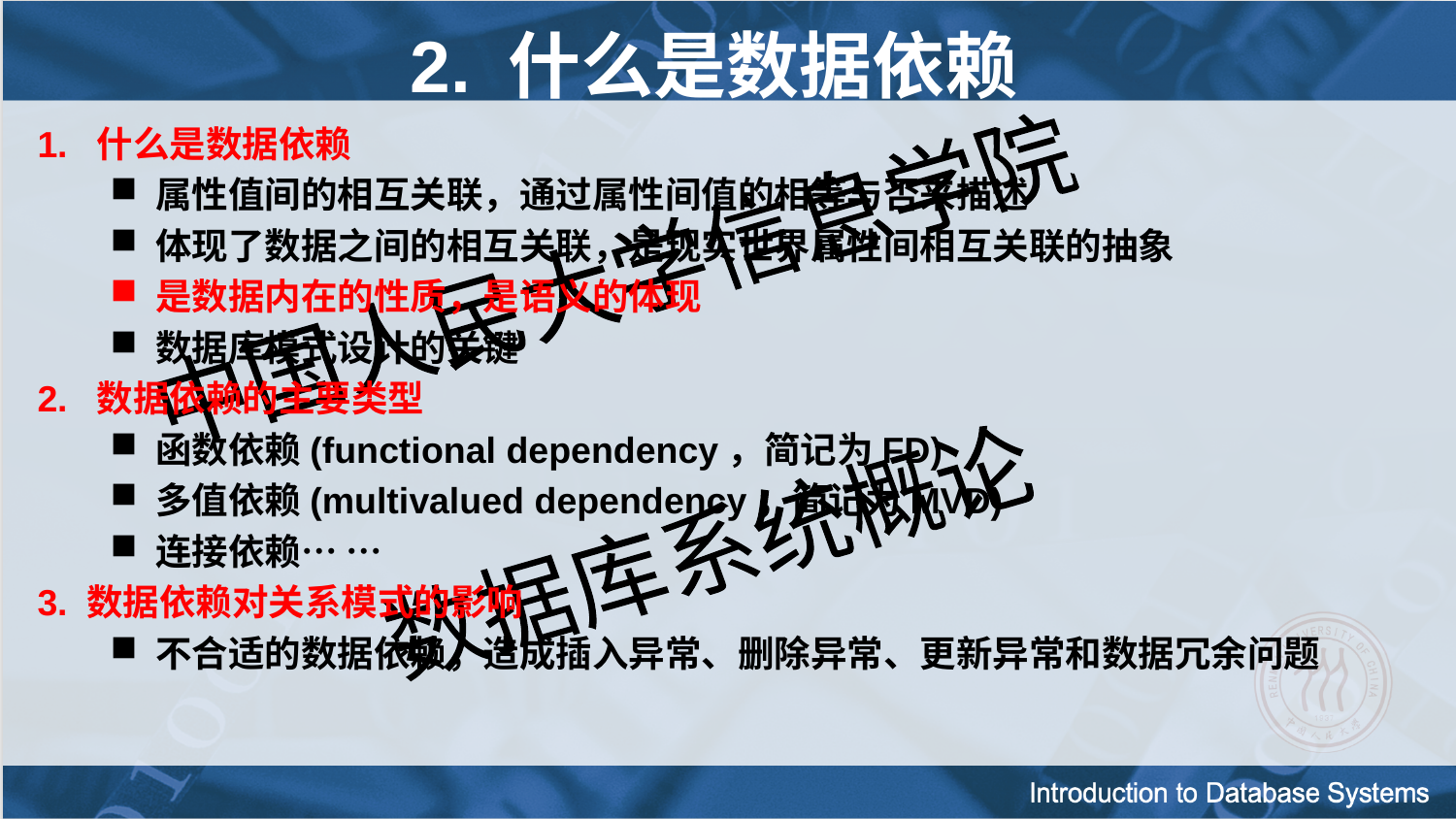

# 2. 什么是数据依赖
1.  什么是数据依赖
属性值间的相互关联，通过属性间值的相等与否来描述
体现了数据之间的相互关联，是现实世界属性间相互关联的抽象
是数据内在的性质，是语义的体现
数据库模式设计的关键
2.  数据依赖的主要类型
函数依赖(functional dependency，简记为FD)
多值依赖(multivalued dependency，简记为MVD)
连接依赖… …
3. 数据依赖对关系模式的影响
不合适的数据依赖，造成插入异常、删除异常、更新异常和数据冗余问题